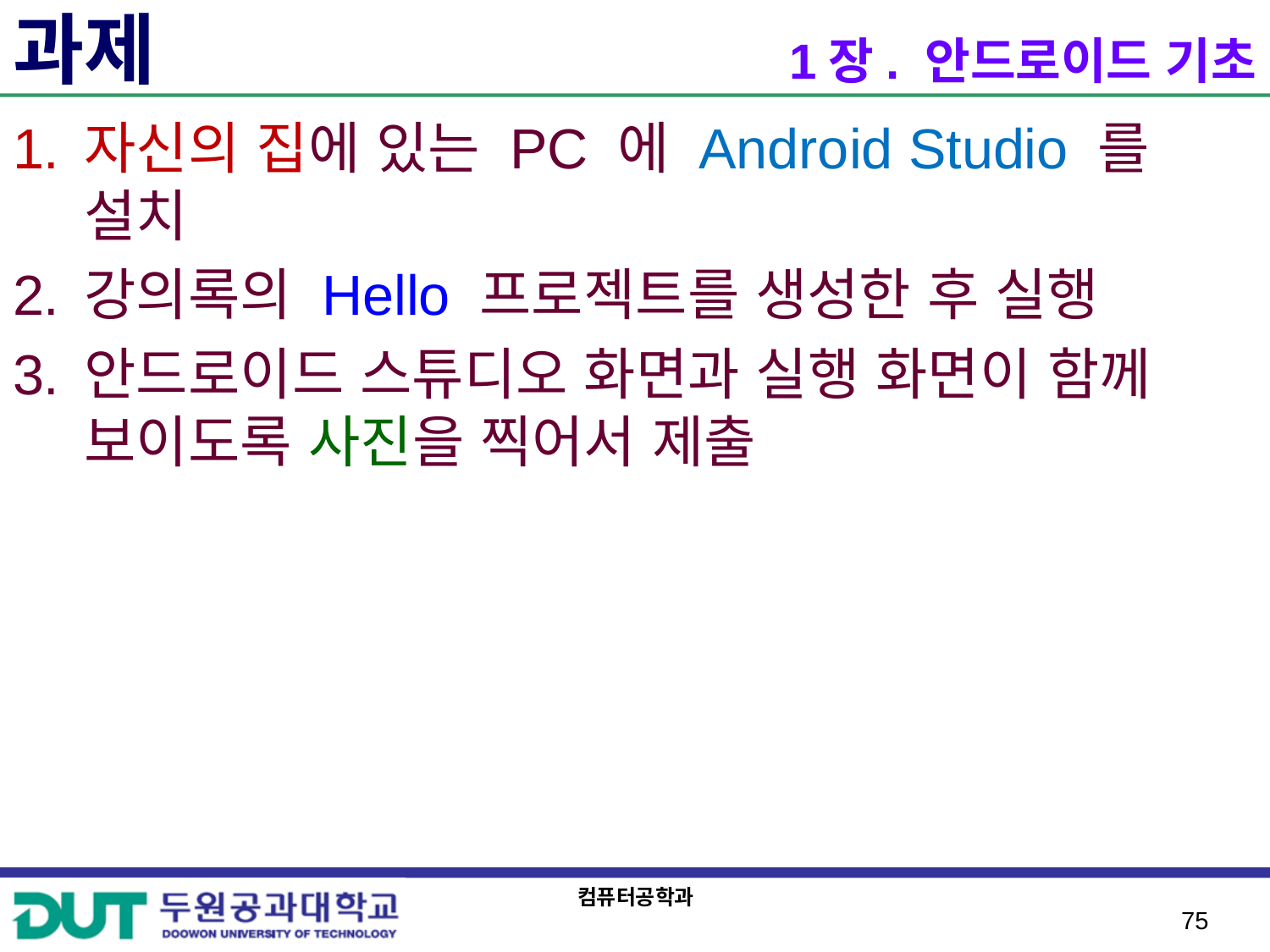

# 과제
1장. 안드로이드 기초
자신의 집에 있는 PC 에 Android Studio 를 설치
강의록의 Hello 프로젝트를 생성한 후 실행
안드로이드 스튜디오 화면과 실행 화면이 함께 보이도록 사진을 찍어서 제출